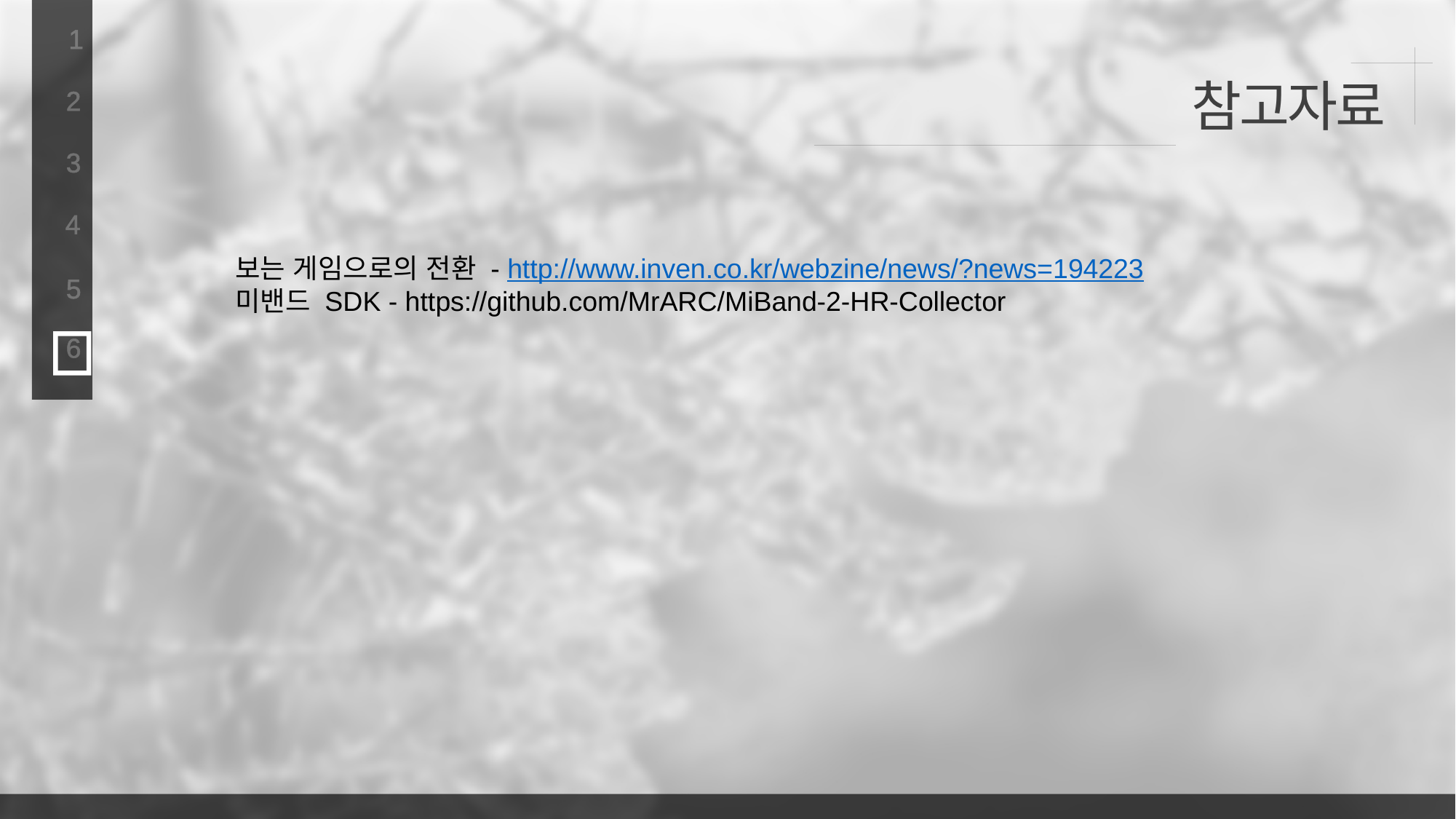

1
참고자료
2
3
4
보는 게임으로의 전환 - http://www.inven.co.kr/webzine/news/?news=194223
미밴드 SDK - https://github.com/MrARC/MiBand-2-HR-Collector
5
6